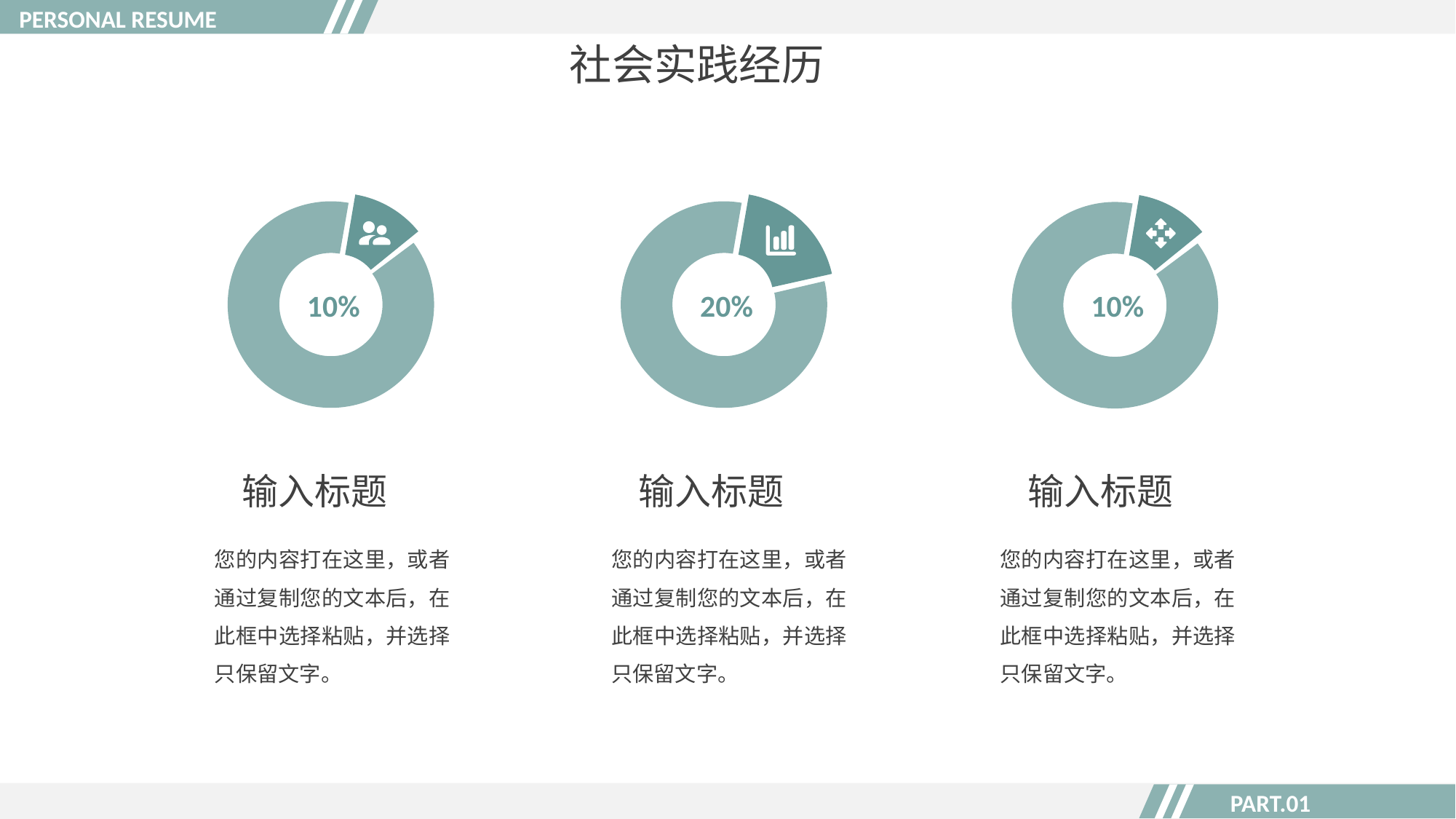

PERSONAL RESUME
社会实践经历

20%

10%

10%
输入标题
输入标题
输入标题
您的内容打在这里，或者通过复制您的文本后，在此框中选择粘贴，并选择只保留文字。
您的内容打在这里，或者通过复制您的文本后，在此框中选择粘贴，并选择只保留文字。
您的内容打在这里，或者通过复制您的文本后，在此框中选择粘贴，并选择只保留文字。
PART.01